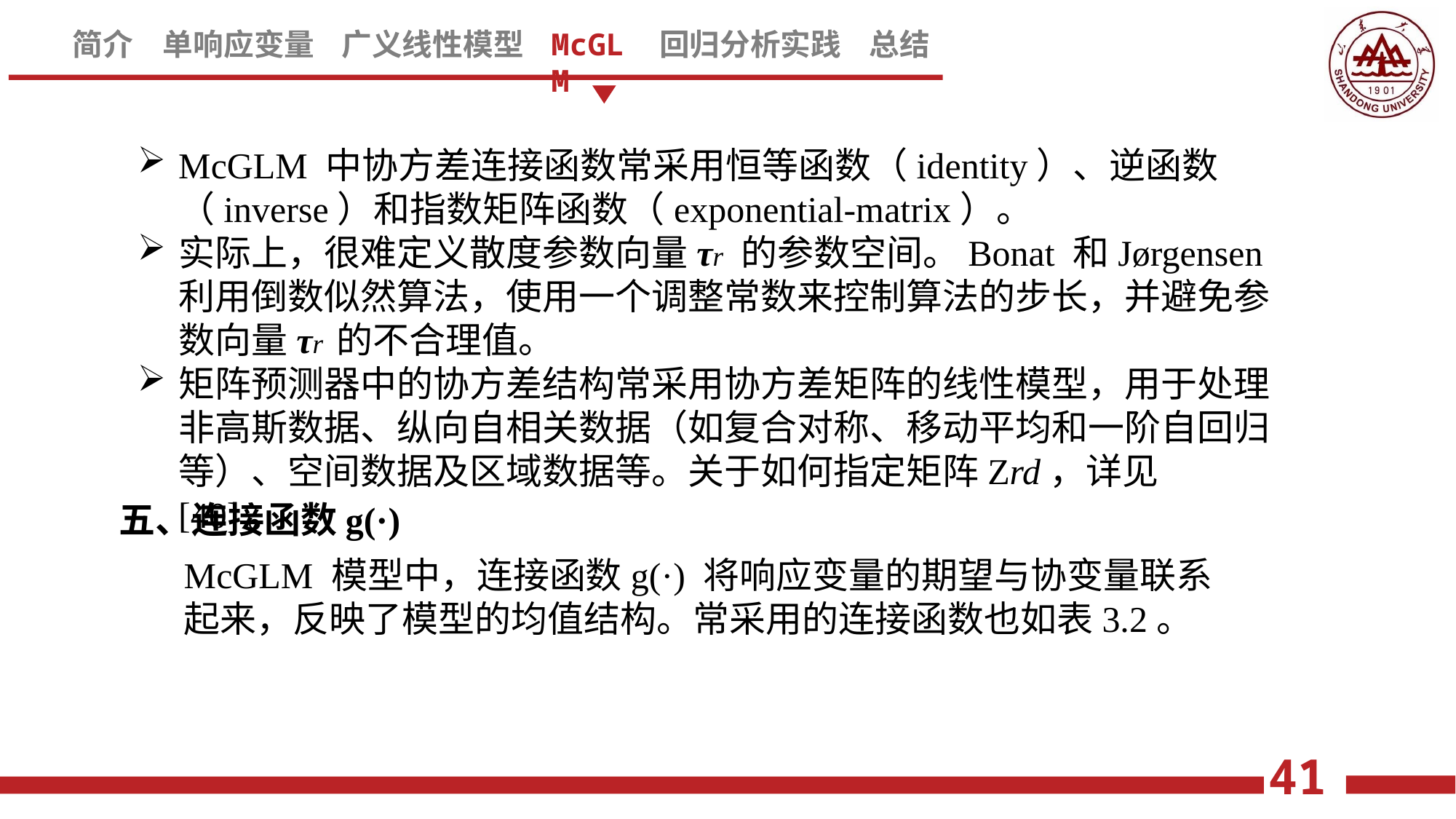

McGLM 中协方差连接函数常采用恒等函数（identity）、逆函数（inverse）和指数矩阵函数（exponential-matrix）。
实际上，很难定义散度参数向量τr 的参数空间。Bonat 和Jørgensen 利用倒数似然算法，使用一个调整常数来控制算法的步长，并避免参数向量τr 的不合理值。
矩阵预测器中的协方差结构常采用协方差矩阵的线性模型，用于处理非高斯数据、纵向自相关数据（如复合对称、移动平均和一阶自回归等）、空间数据及区域数据等。关于如何指定矩阵Zrd，详见[40]。
五、连接函数g(·)
McGLM 模型中，连接函数g(·) 将响应变量的期望与协变量联系起来，反映了模型的均值结构。常采用的连接函数也如表3.2。